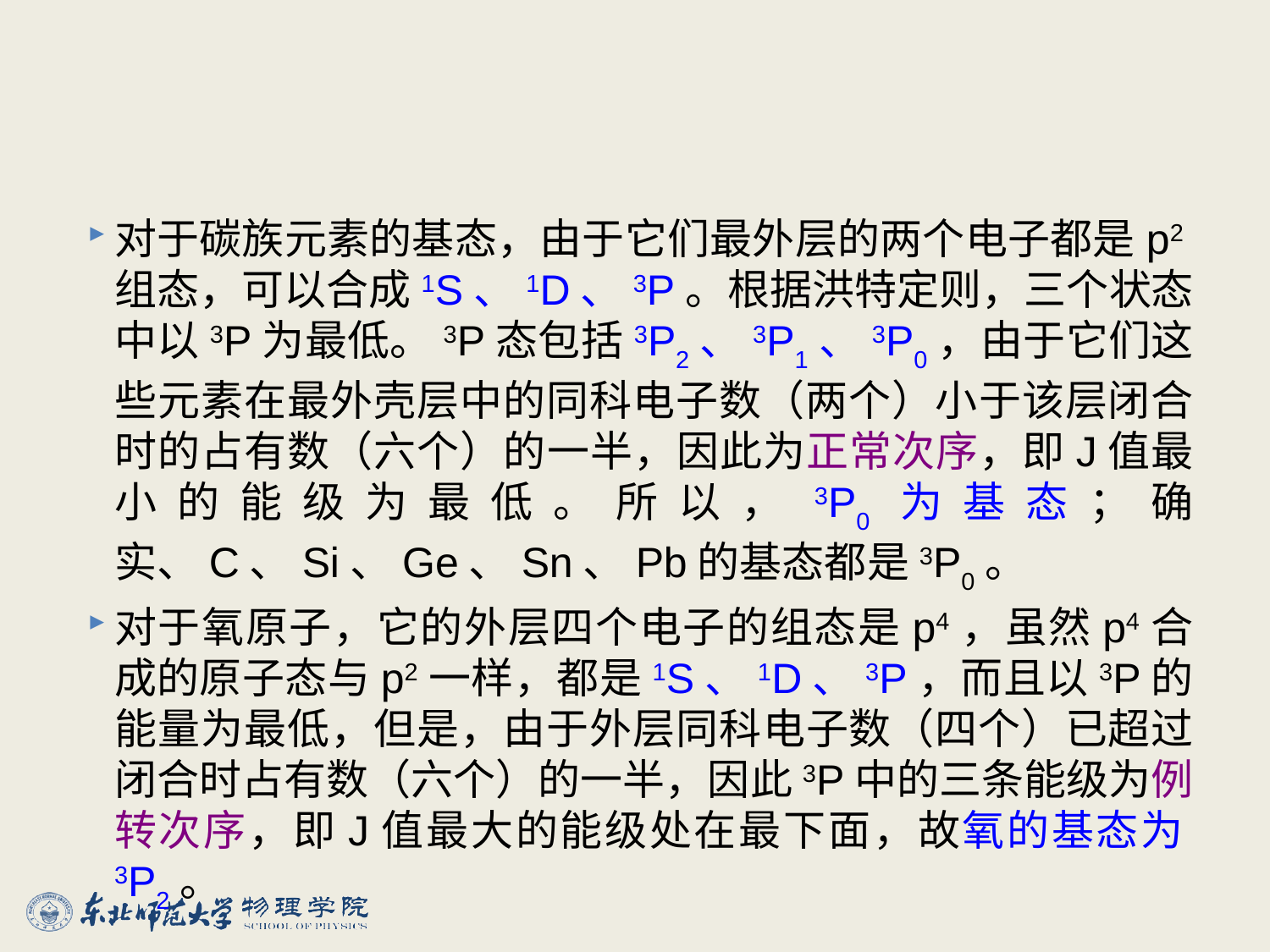

#
对于碳族元素的基态，由于它们最外层的两个电子都是p2组态，可以合成1S、1D、3P。根据洪特定则，三个状态中以3P为最低。3P态包括3P2、3P1、3P0，由于它们这些元素在最外壳层中的同科电子数（两个）小于该层闭合时的占有数（六个）的一半，因此为正常次序，即J值最小的能级为最低。所以，3P0为基态；确实、C、Si、Ge、Sn、Pb的基态都是3P0。
对于氧原子，它的外层四个电子的组态是p4，虽然p4合成的原子态与p2一样，都是1S、1D、3P，而且以3P的能量为最低，但是，由于外层同科电子数（四个）已超过闭合时占有数（六个）的一半，因此3P中的三条能级为例转次序，即J值最大的能级处在最下面，故氧的基态为3P2。